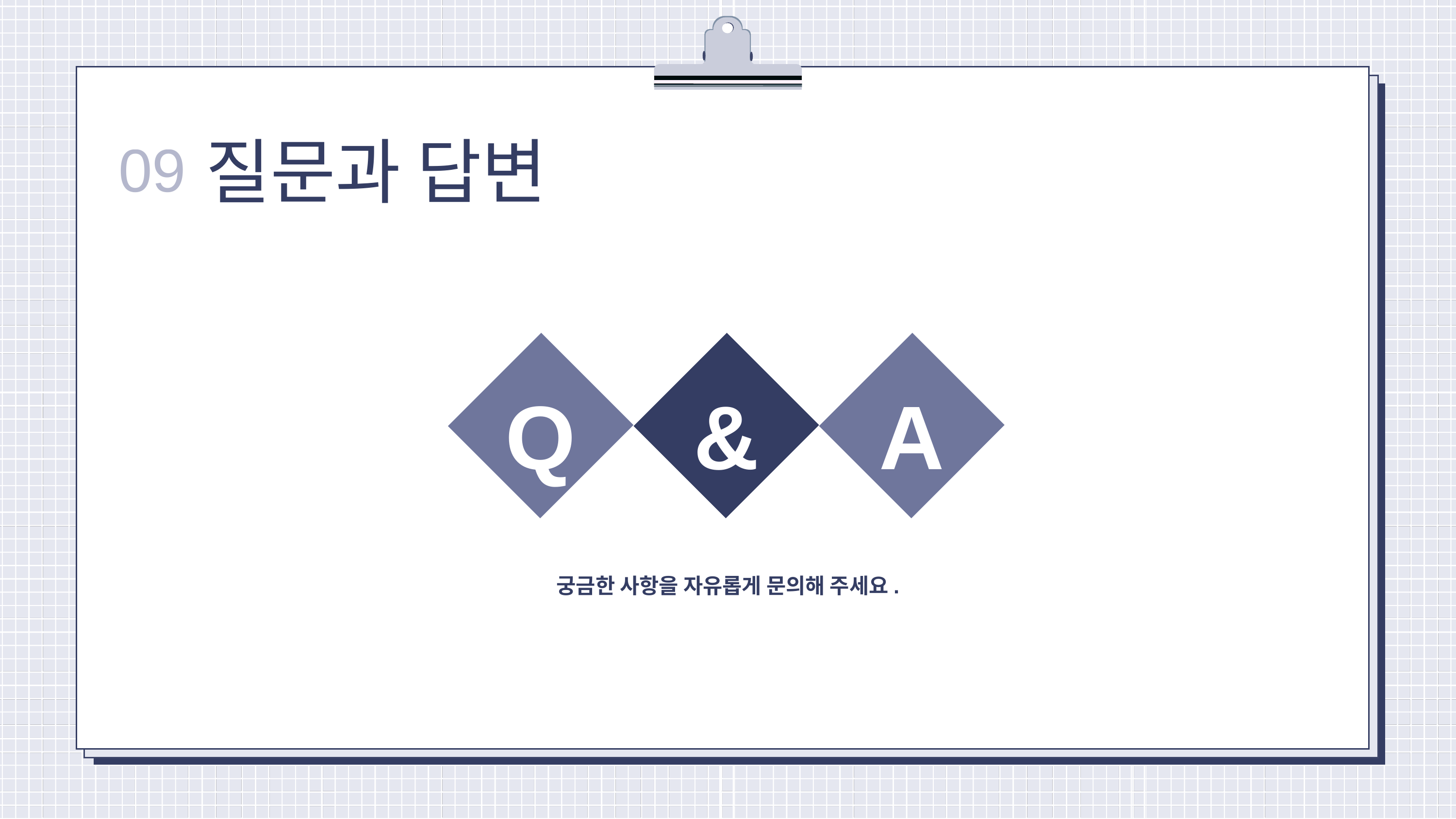

질문과 답변
09

Q
&
A
궁금한 사항을 자유롭게 문의해 주세요.